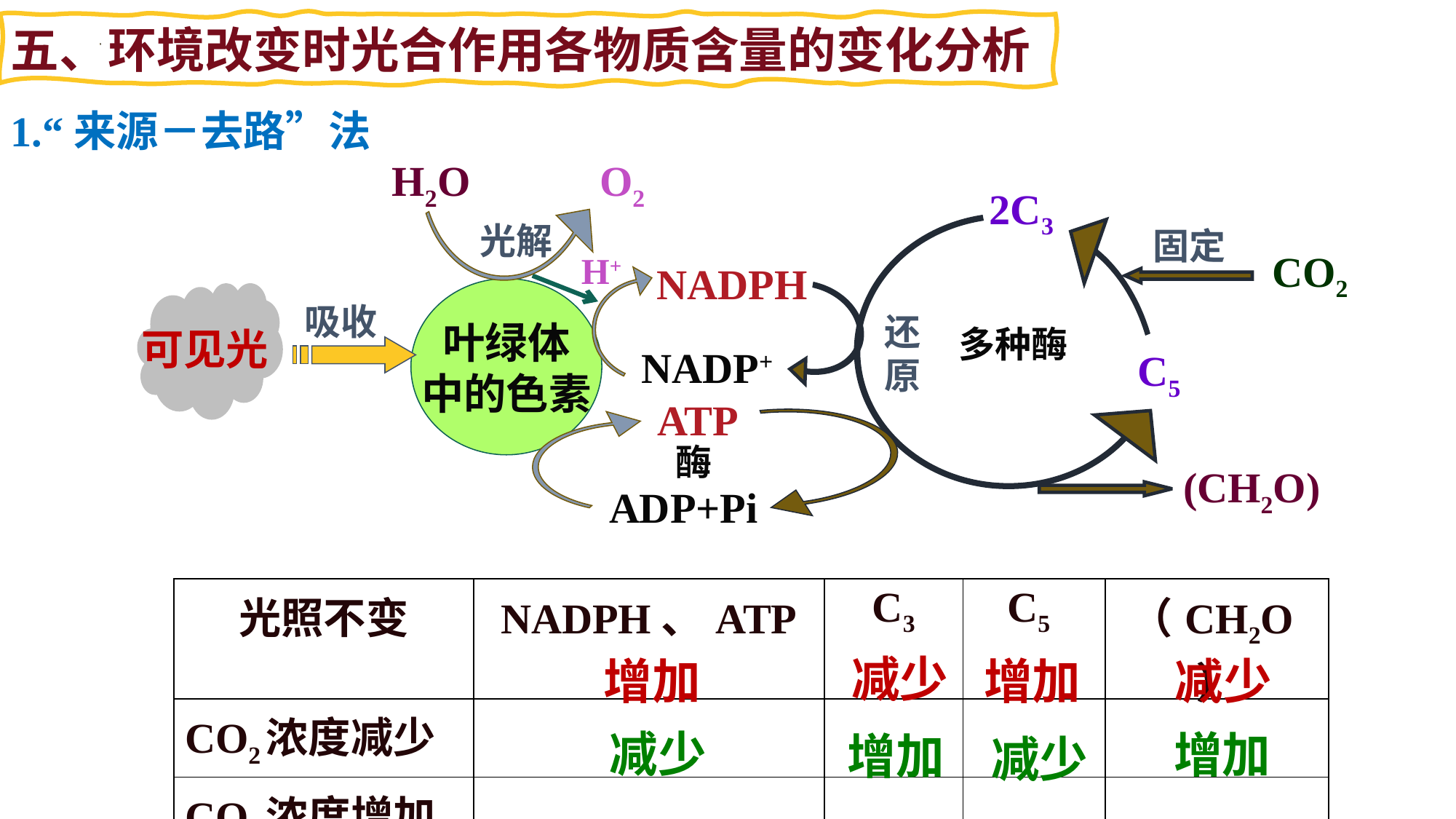

五、环境改变时光合作用各物质含量的变化分析

O2
H2O
2C3
光解

固定
CO2
H+
NADPH

叶绿体
中的色素
可见光
吸收
还原
多种酶
NADP+

C5

ATP
酶
(CH2O)
ADP+Pi

1.“来源－去路”法
| 光照不变 | NADPH、ATP | C3 | C5 | （CH2O） |
| --- | --- | --- | --- | --- |
| CO2浓度减少 |  |  |  |  |
| CO2浓度增加 |  |  |  |  |
减少
增加
减少
增加
减少
增加
增加
减少